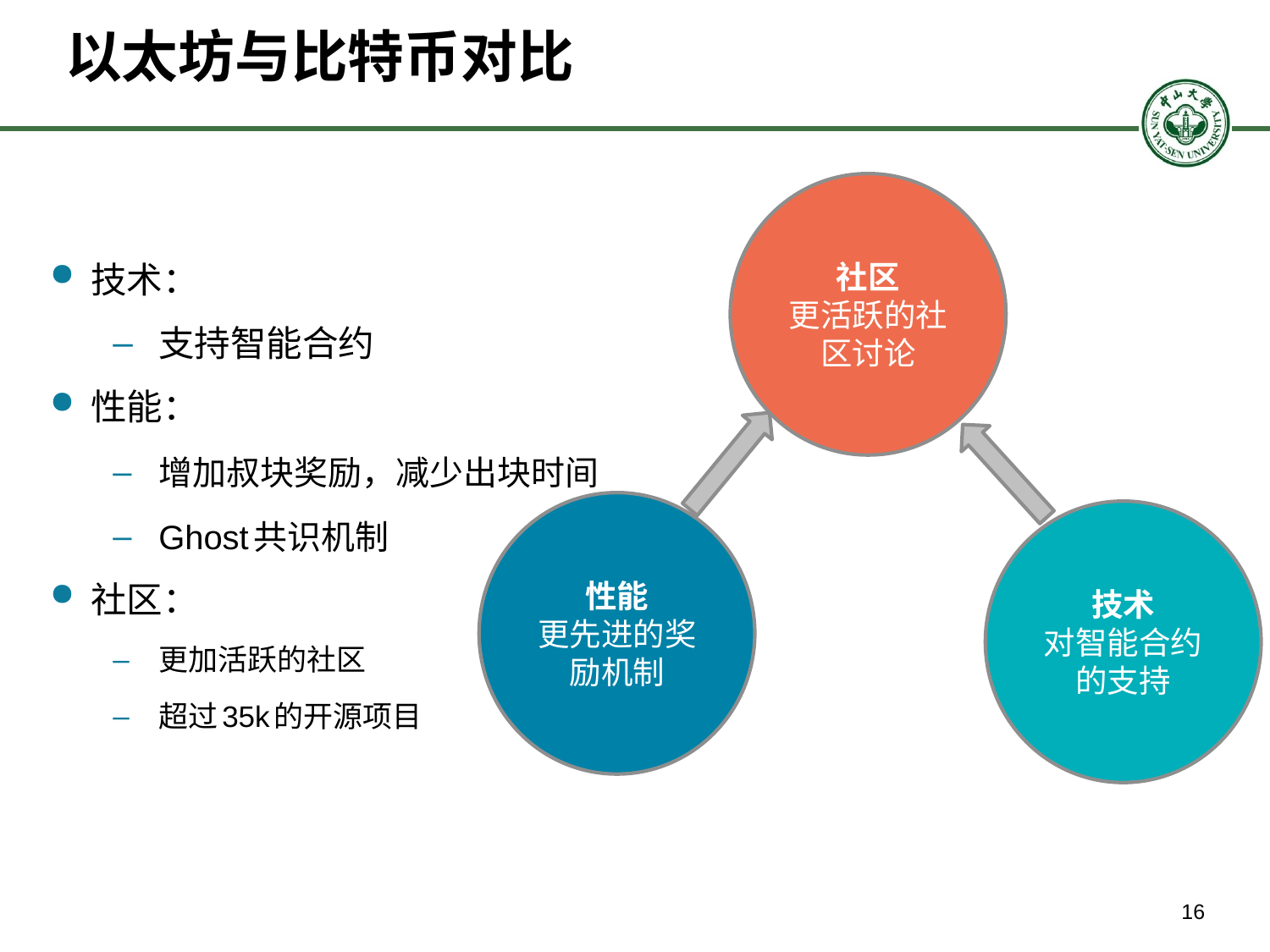

# 以太坊与比特币对比
社区
更活跃的社区讨论
技术：
支持智能合约
性能：
增加叔块奖励，减少出块时间
Ghost共识机制
社区：
更加活跃的社区
超过35k的开源项目

性能
更先进的奖励机制
技术
对智能合约的支持